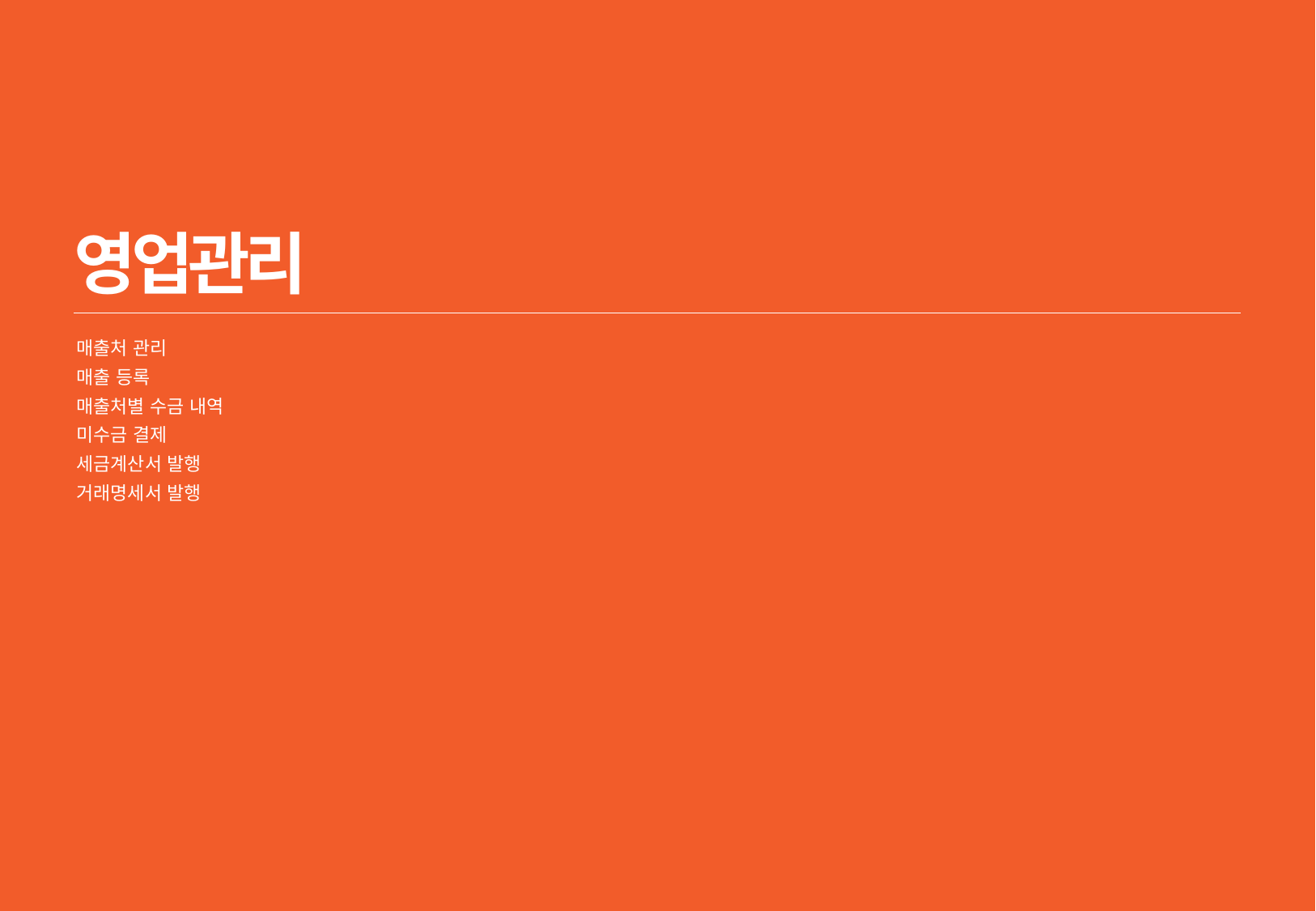

5/5
# 영업관리
매출처 관리
매출 등록
매출처별 수금 내역
미수금 결제
세금계산서 발행
거래명세서 발행